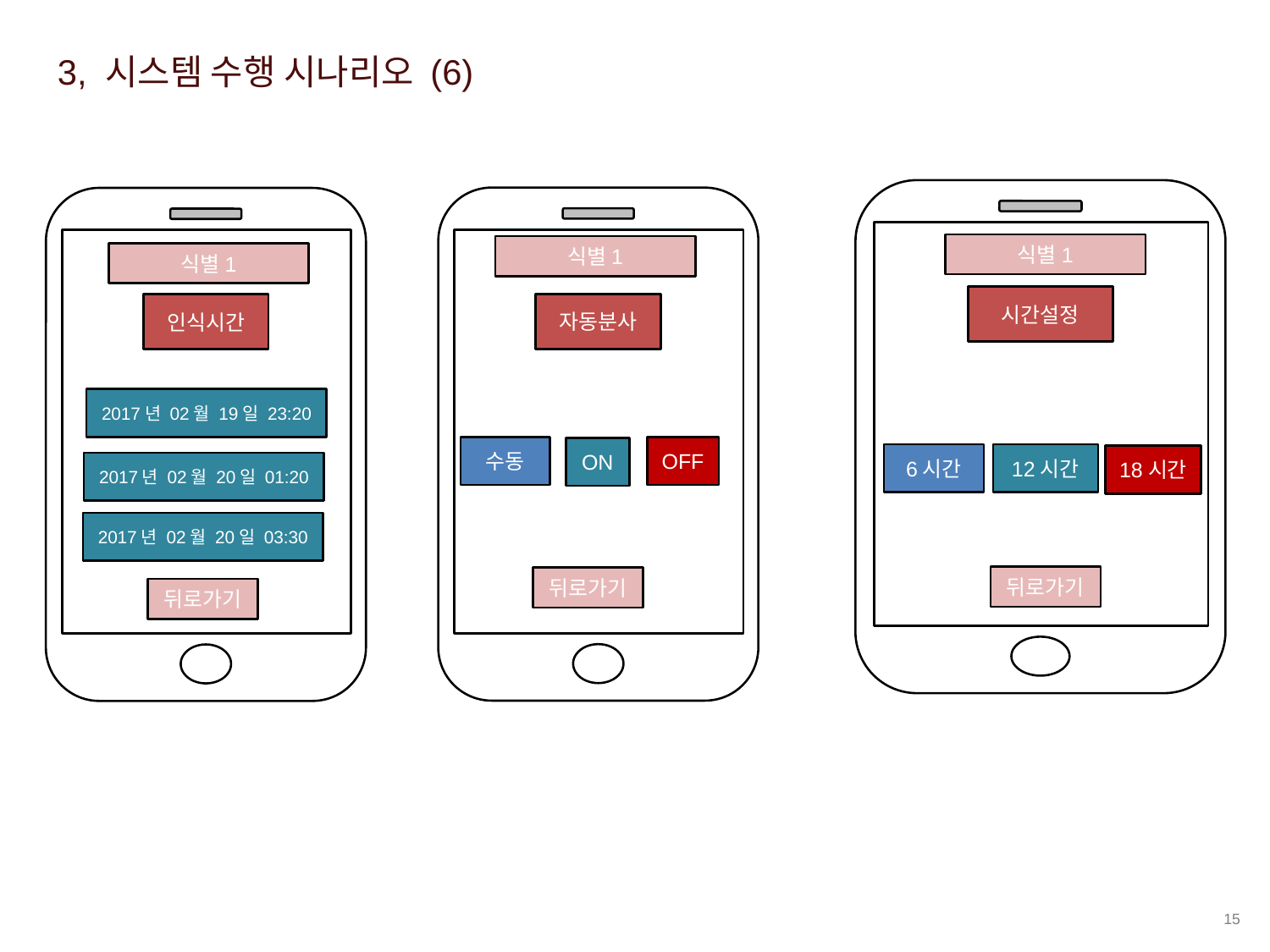

3, 시스템 수행 시나리오 (6)

시간설정
6시간
12시간
18시간

자동분사
수동
OFF
ON

인식시간
식별1
식별1
식별1
2017년 02월 19일 23:20
2017년 02월 20일 01:20
2017년 02월 20일 03:30
뒤로가기
뒤로가기
뒤로가기